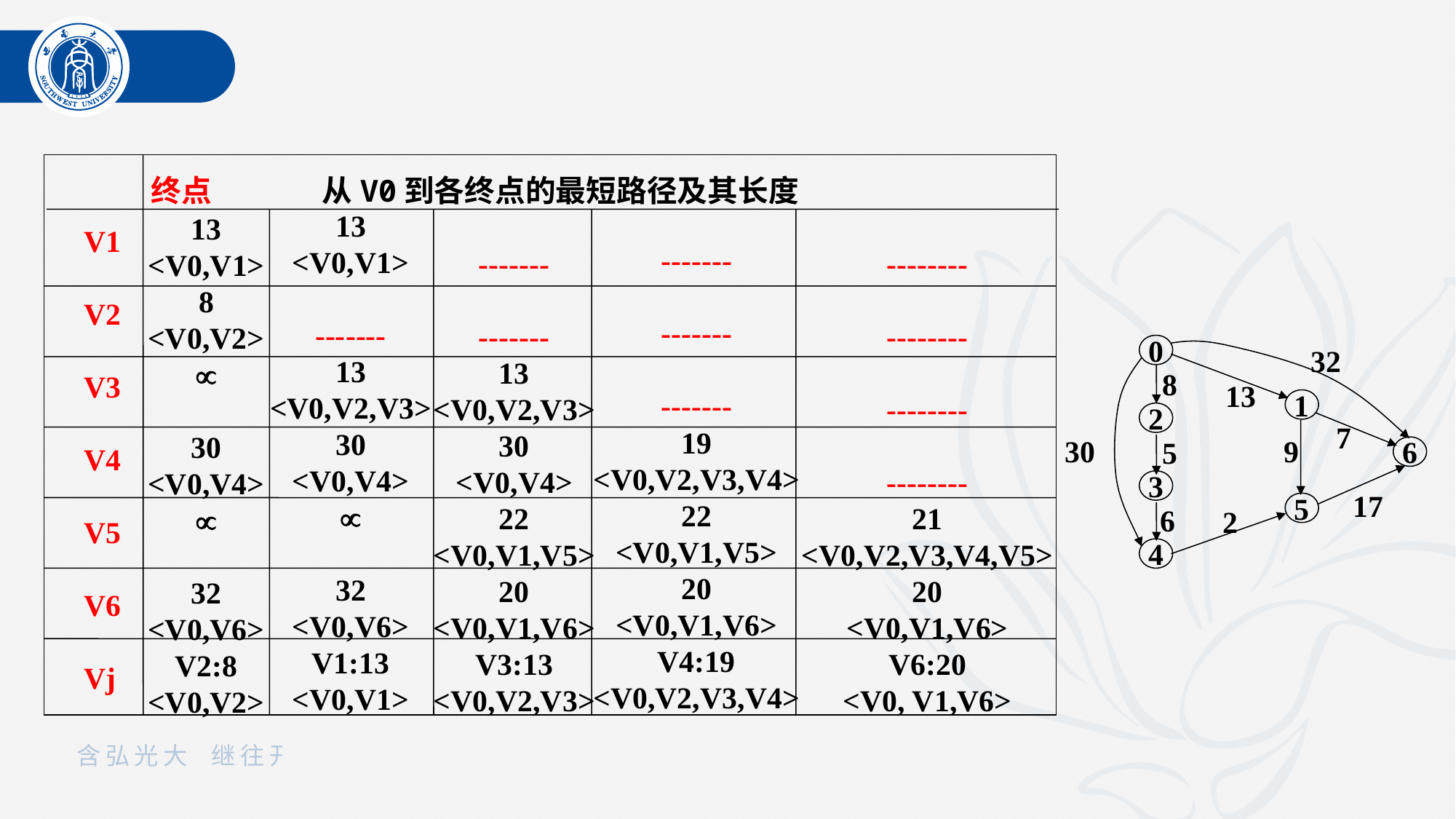

终点                从V0到各终点的最短路径及其长度

V1

V2

V3

V4

V5

V6

Vj

-------

-------

-------
19
<V0,V2,V3,V4>
22
<V0,V1,V5>
20
<V0,V1,V6>
V4:19
<V0,V2,V3,V4>
13
<V0,V1>

-------
13
<V0,V2,V3>
30
<V0,V4>
∝

32
<V0,V6>
V1:13
<V0,V1>

-------

-------
13
<V0,V2,V3>
30
<V0,V4>
22
<V0,V1,V5>
20
<V0,V1,V6>
V3:13
<V0,V2,V3>

--------

--------

--------

--------
21
<V0,V2,V3,V4,V5>
20
<V0,V1,V6>
V6:20
<V0, V1,V6>
13
<V0,V1>
8
<V0,V2>
∝

30
<V0,V4>
∝

32
<V0,V6>
V2:8
<V0,V2>
0

1
2

6

3
5

4
32
8
13
7
30
9
5
17
6
2